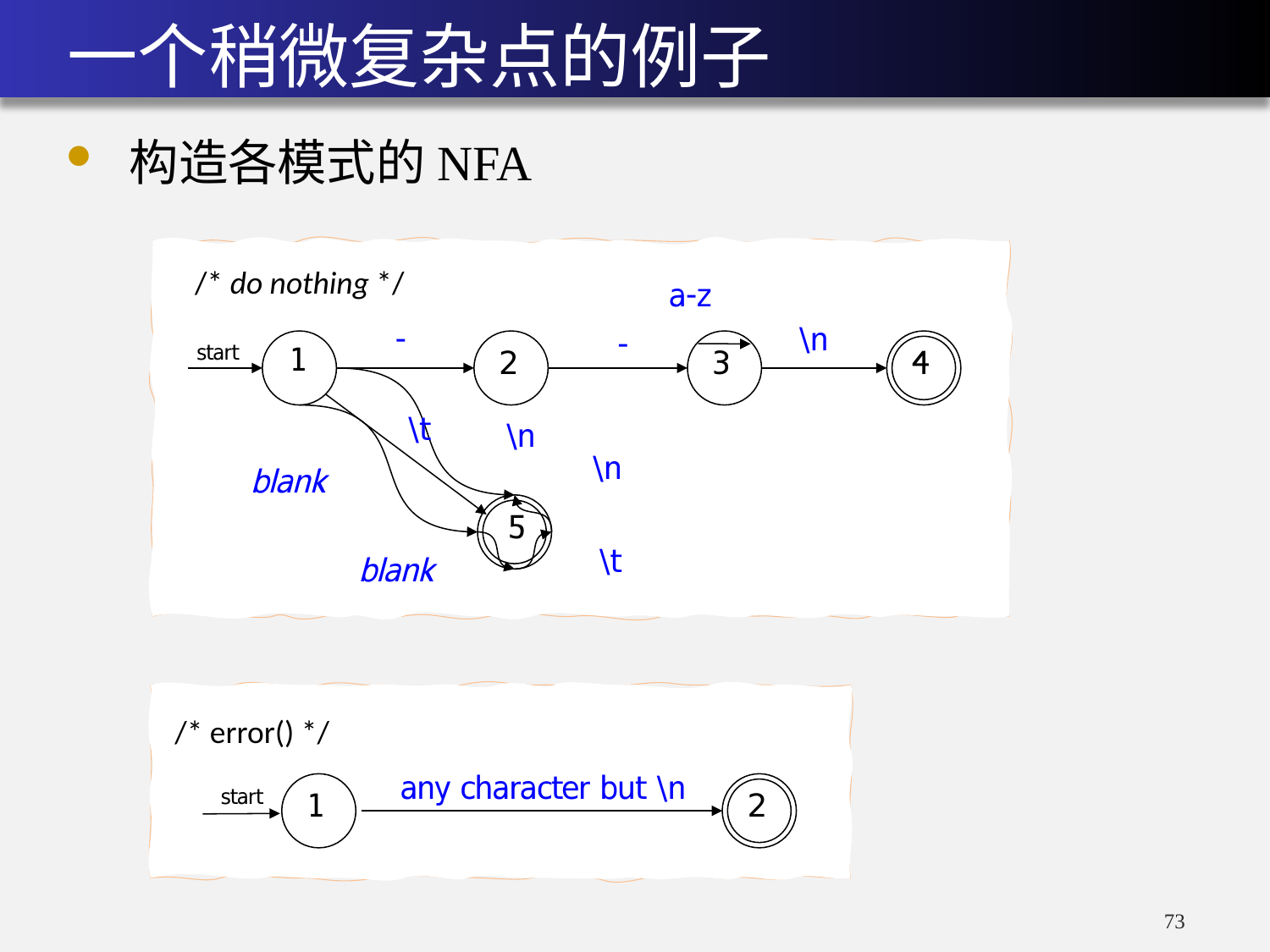

# 一个稍微复杂点的例子
构造各模式的NFA

/* do nothing */
a-z
-

2
\n

4
-

3

start
1
\n
\t
blank

5
\n
\t
blank

/* error() */
any character but \n

1
start

2
73